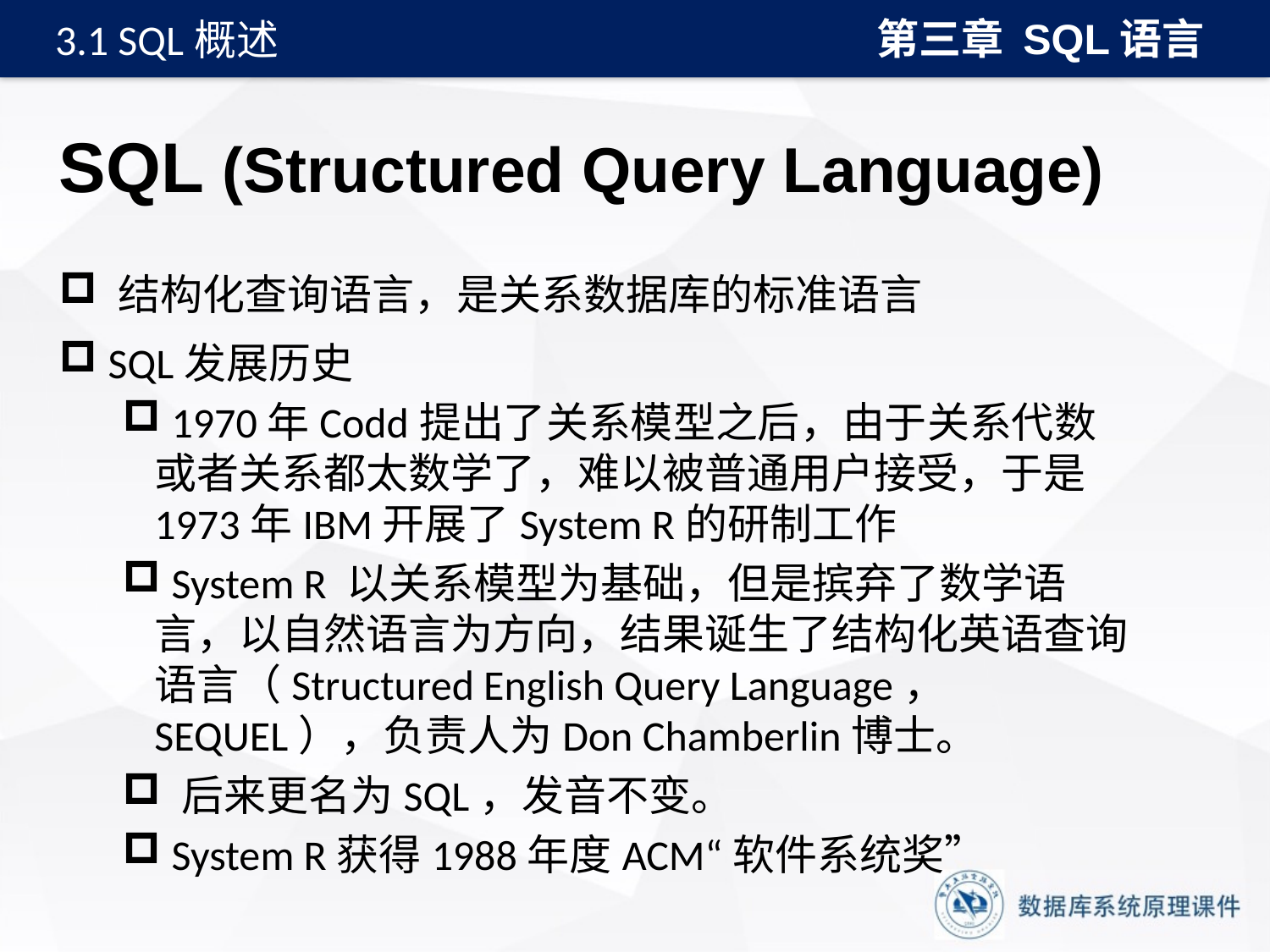

第三章 SQL语言
3.1 SQL概述
# SQL (Structured Query Language)
 结构化查询语言，是关系数据库的标准语言
 SQL发展历史
 1970年Codd提出了关系模型之后，由于关系代数或者关系都太数学了，难以被普通用户接受，于是1973年IBM开展了System R的研制工作
 System R 以关系模型为基础，但是摈弃了数学语言，以自然语言为方向，结果诞生了结构化英语查询语言（Structured English Query Language， SEQUEL），负责人为Don Chamberlin博士。
 后来更名为SQL，发音不变。
 System R获得1988年度ACM“软件系统奖”